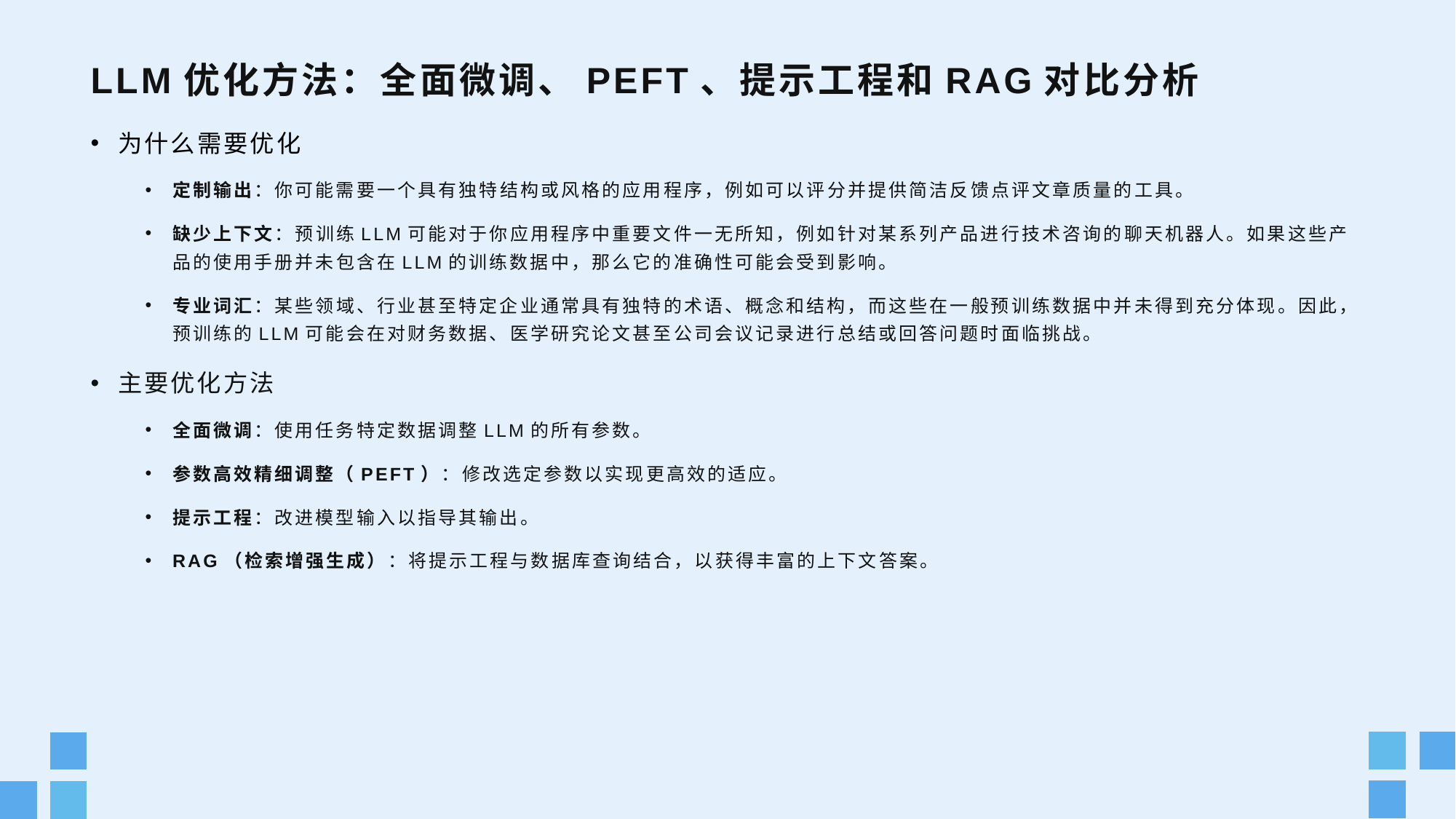

# LLM优化方法：全面微调、PEFT、提示工程和RAG对比分析
为什么需要优化
定制输出：你可能需要一个具有独特结构或风格的应用程序，例如可以评分并提供简洁反馈点评文章质量的工具。
缺少上下文：预训练LLM可能对于你应用程序中重要文件一无所知，例如针对某系列产品进行技术咨询的聊天机器人。如果这些产品的使用手册并未包含在LLM的训练数据中，那么它的准确性可能会受到影响。
专业词汇：某些领域、行业甚至特定企业通常具有独特的术语、概念和结构，而这些在一般预训练数据中并未得到充分体现。因此，预训练的LLM可能会在对财务数据、医学研究论文甚至公司会议记录进行总结或回答问题时面临挑战。
主要优化方法
全面微调：使用任务特定数据调整LLM的所有参数。
参数高效精细调整（PEFT）：修改选定参数以实现更高效的适应。
提示工程：改进模型输入以指导其输出。
RAG（检索增强生成）：将提示工程与数据库查询结合，以获得丰富的上下文答案。